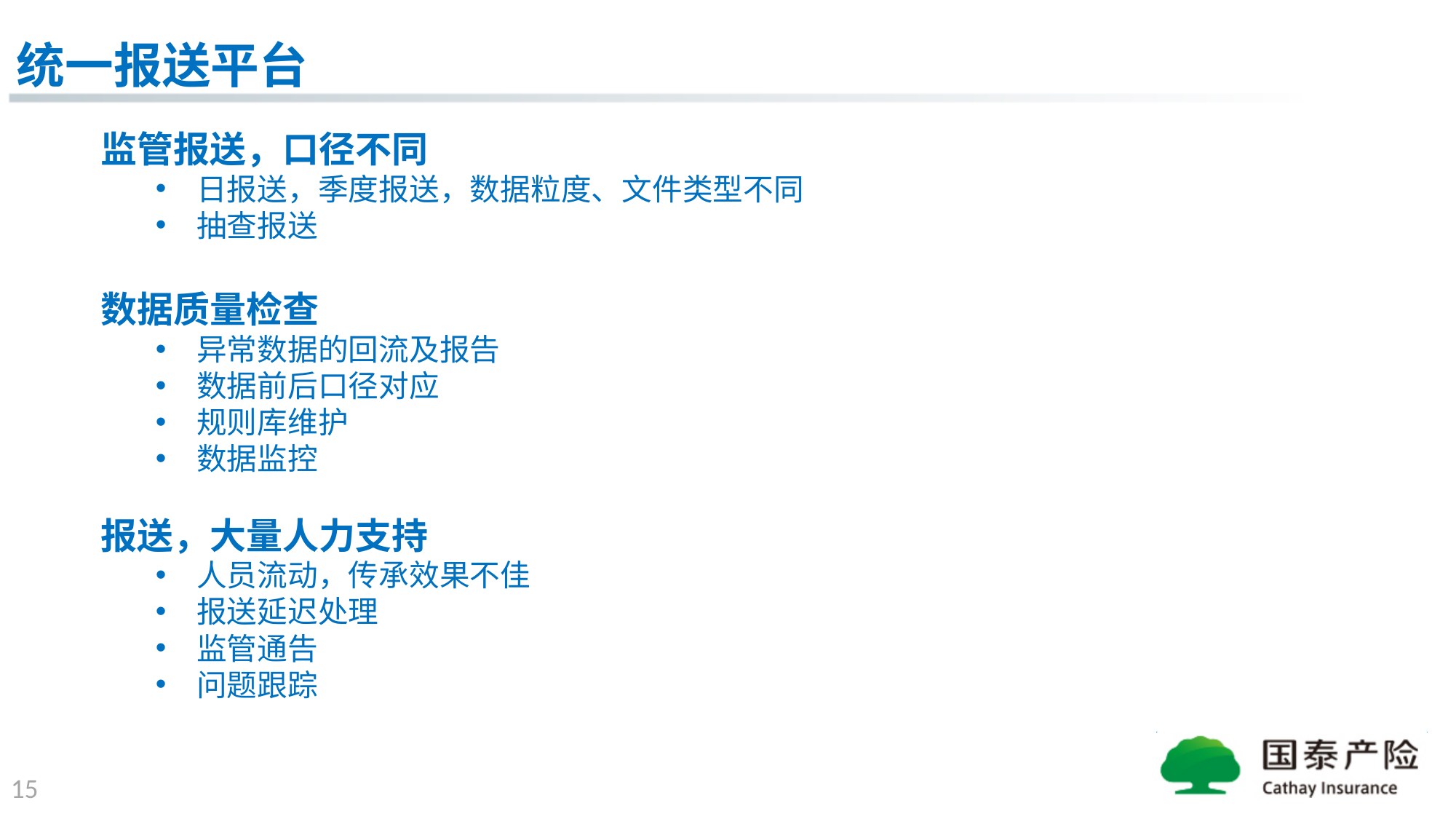

统一报送平台
监管报送，口径不同
日报送，季度报送，数据粒度、文件类型不同
抽查报送

数据质量检查
异常数据的回流及报告
数据前后口径对应
规则库维护
数据监控

报送，大量人力支持
人员流动，传承效果不佳
报送延迟处理
监管通告
问题跟踪
15